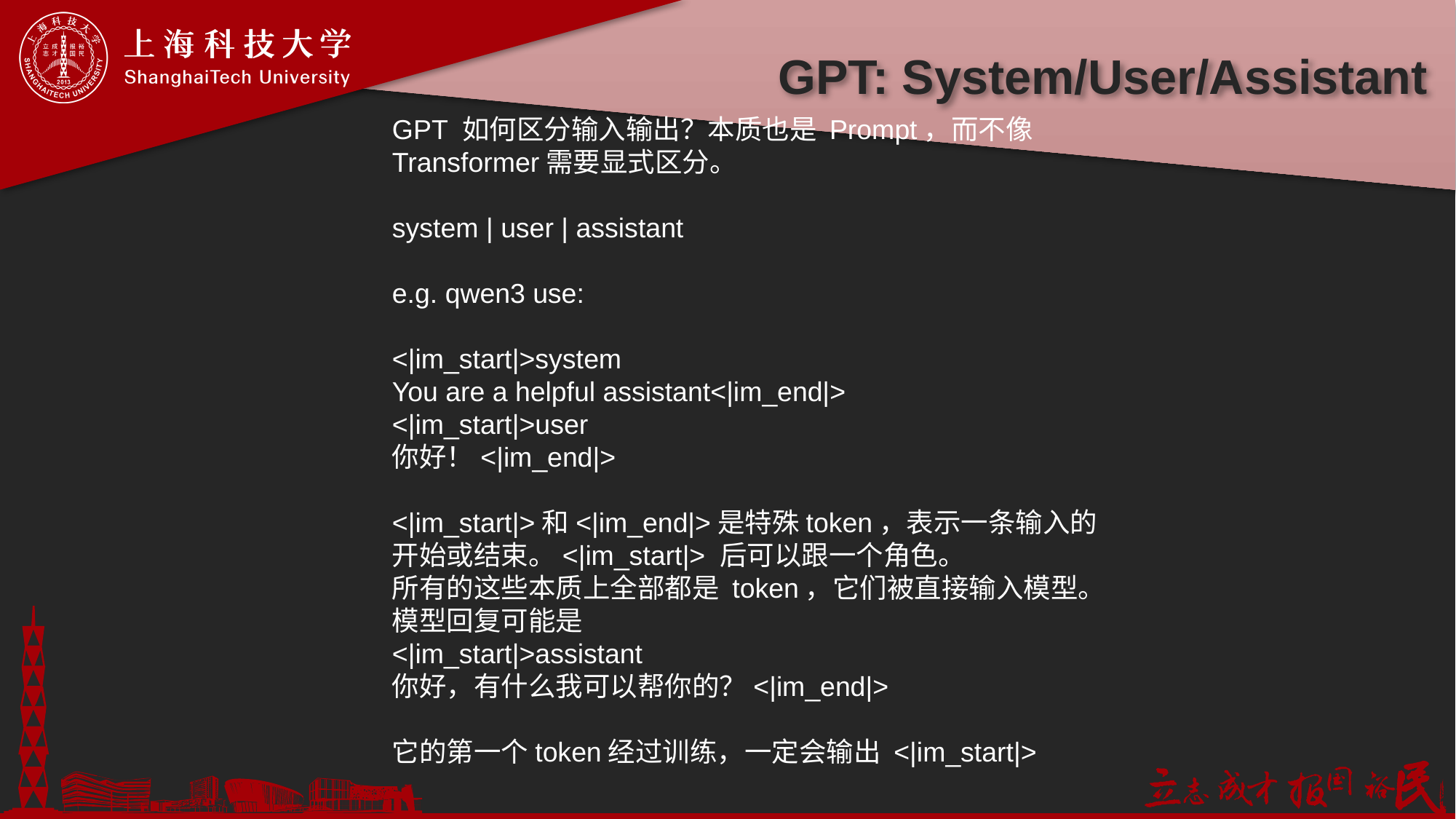

# GPT: System/User/Assistant
GPT 如何区分输入输出？本质也是 Prompt，而不像Transformer需要显式区分。

system | user | assistant

e.g. qwen3 use:

<|im_start|>system
You are a helpful assistant<|im_end|>
<|im_start|>user
你好！<|im_end|>

<|im_start|>和<|im_end|>是特殊token，表示一条输入的开始或结束。<|im_start|> 后可以跟一个角色。
所有的这些本质上全部都是 token，它们被直接输入模型。
模型回复可能是
<|im_start|>assistant
你好，有什么我可以帮你的？<|im_end|>

它的第一个token经过训练，一定会输出 <|im_start|>